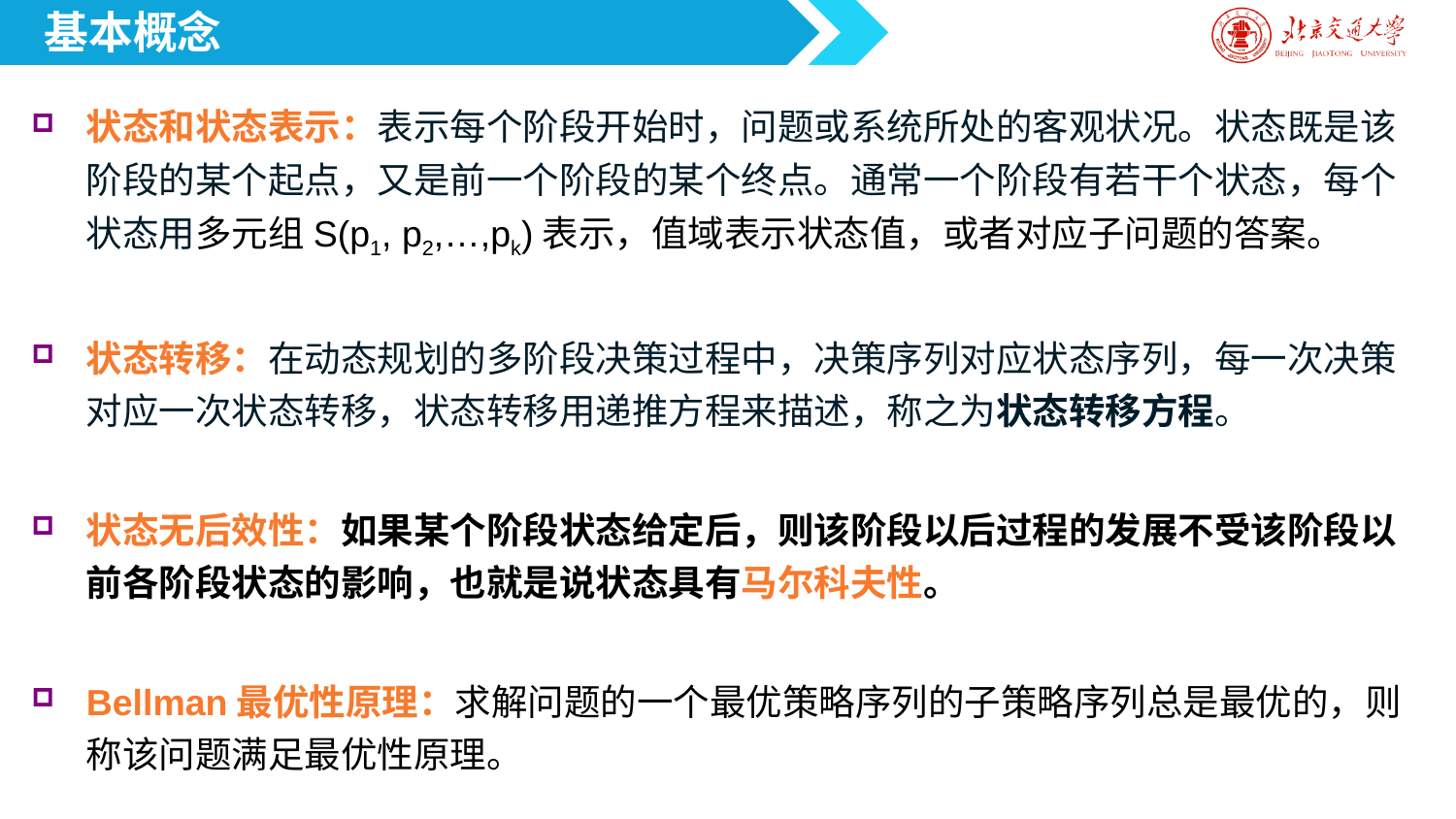

基本概念
状态和状态表示：表示每个阶段开始时，问题或系统所处的客观状况。状态既是该阶段的某个起点，又是前一个阶段的某个终点。通常一个阶段有若干个状态，每个状态用多元组S(p1, p2,…,pk)表示，值域表示状态值，或者对应子问题的答案。

状态转移：在动态规划的多阶段决策过程中，决策序列对应状态序列，每一次决策对应一次状态转移，状态转移用递推方程来描述，称之为状态转移方程。

状态无后效性：如果某个阶段状态给定后，则该阶段以后过程的发展不受该阶段以前各阶段状态的影响，也就是说状态具有马尔科夫性。

Bellman最优性原理：求解问题的一个最优策略序列的子策略序列总是最优的，则称该问题满足最优性原理。